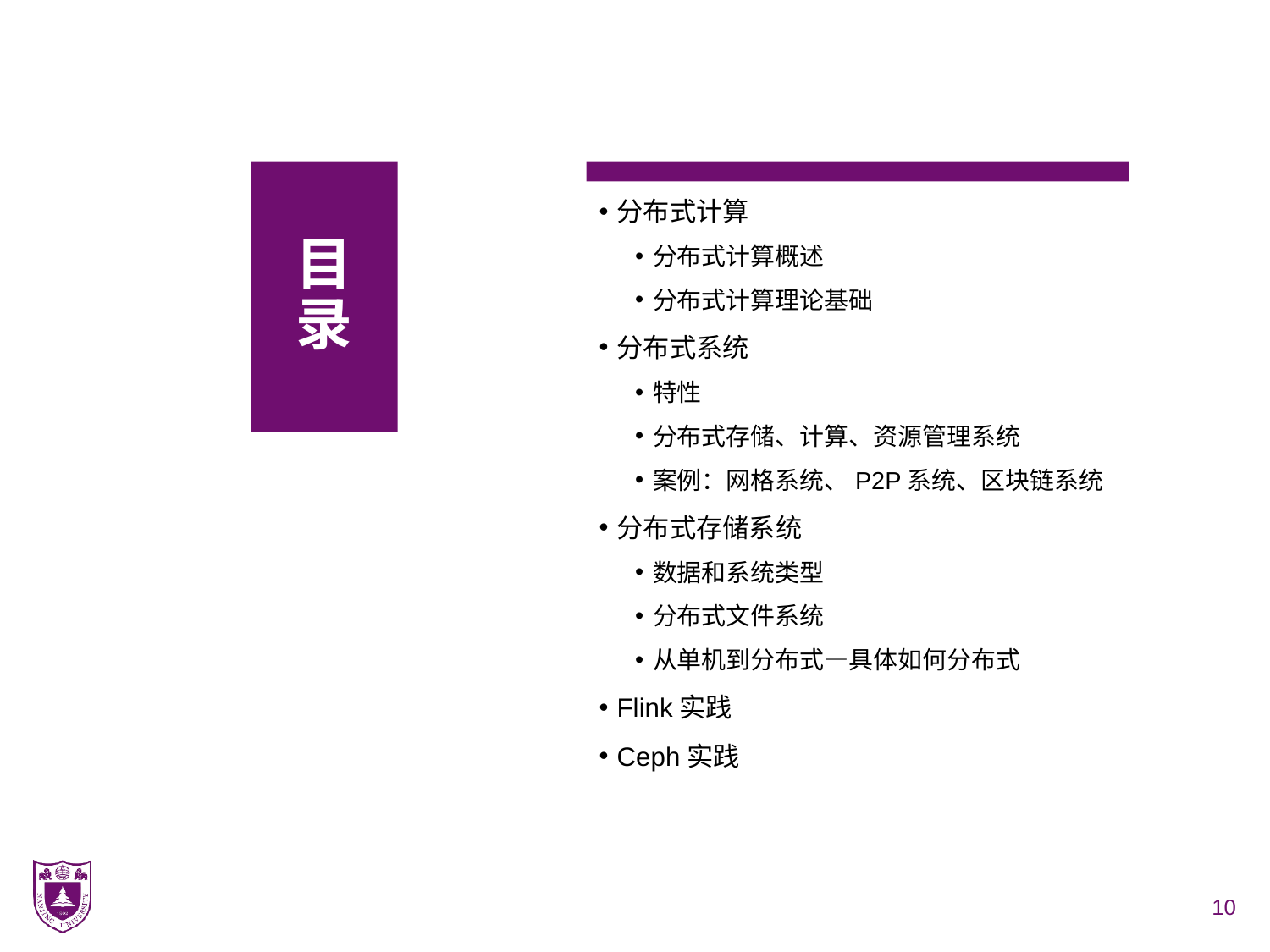

# 目 录

分布式计算
分布式计算概述
分布式计算理论基础
分布式系统
特性
分布式存储、计算、资源管理系统
案例：网格系统、P2P系统、区块链系统
分布式存储系统
数据和系统类型
分布式文件系统
从单机到分布式—具体如何分布式
Flink实践
Ceph实践

10